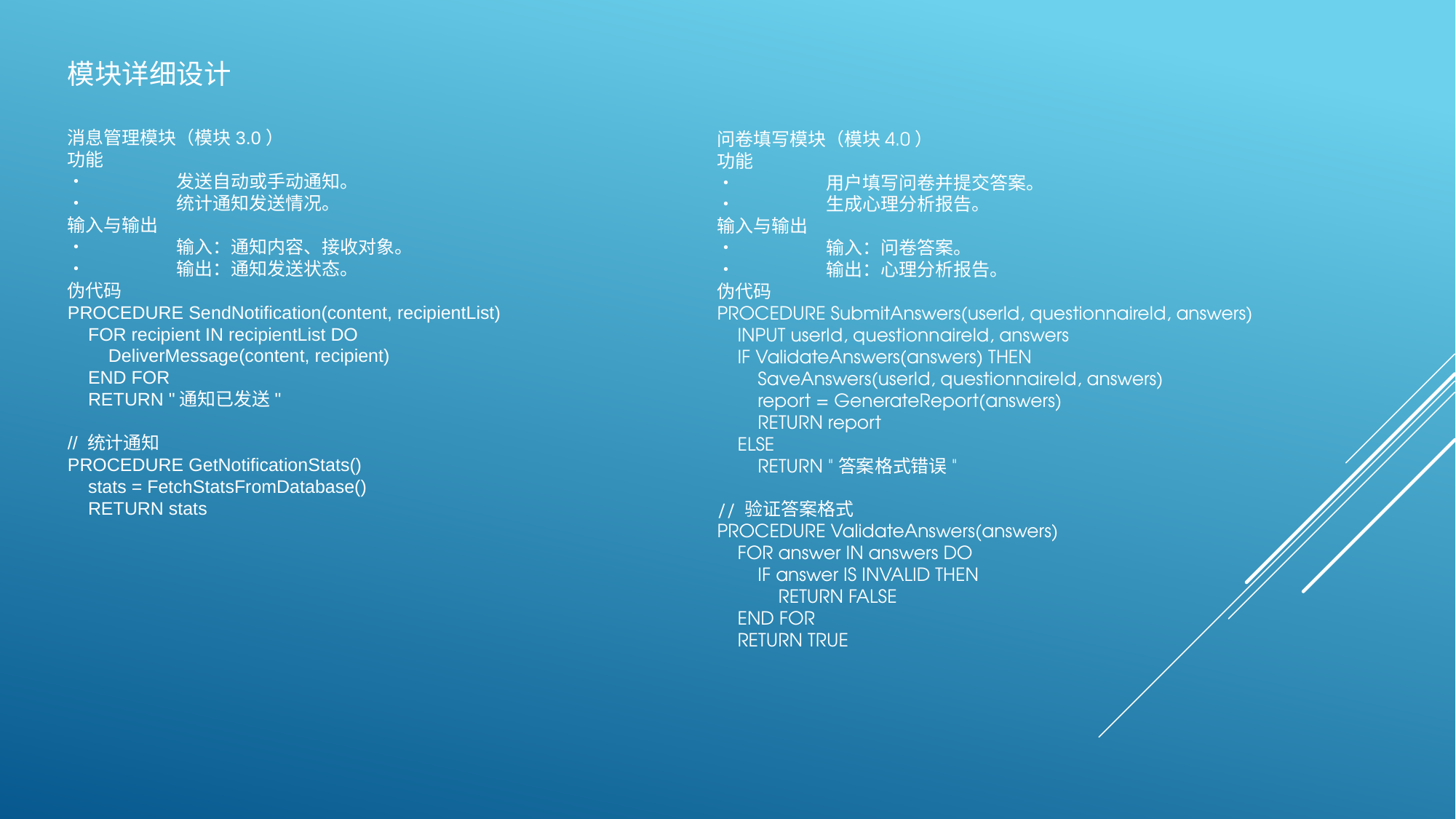

模块详细设计
消息管理模块（模块3.0）
功能
•	发送自动或手动通知。
•	统计通知发送情况。
输入与输出
•	输入：通知内容、接收对象。
•	输出：通知发送状态。
伪代码
PROCEDURE SendNotification(content, recipientList)
    FOR recipient IN recipientList DO
        DeliverMessage(content, recipient)
    END FOR
    RETURN "通知已发送"

// 统计通知
PROCEDURE GetNotificationStats()
    stats = FetchStatsFromDatabase()
    RETURN stats
问卷填写模块（模块4.0）
功能
•	用户填写问卷并提交答案。
•	生成心理分析报告。
输入与输出
•	输入：问卷答案。
•	输出：心理分析报告。
伪代码
PROCEDURE SubmitAnswers(userId, questionnaireId, answers)
    INPUT userId, questionnaireId, answers
    IF ValidateAnswers(answers) THEN
        SaveAnswers(userId, questionnaireId, answers)
        report = GenerateReport(answers)
        RETURN report
    ELSE
        RETURN "答案格式错误"

// 验证答案格式
PROCEDURE ValidateAnswers(answers)
    FOR answer IN answers DO
        IF answer IS INVALID THEN
            RETURN FALSE
    END FOR
    RETURN TRUE